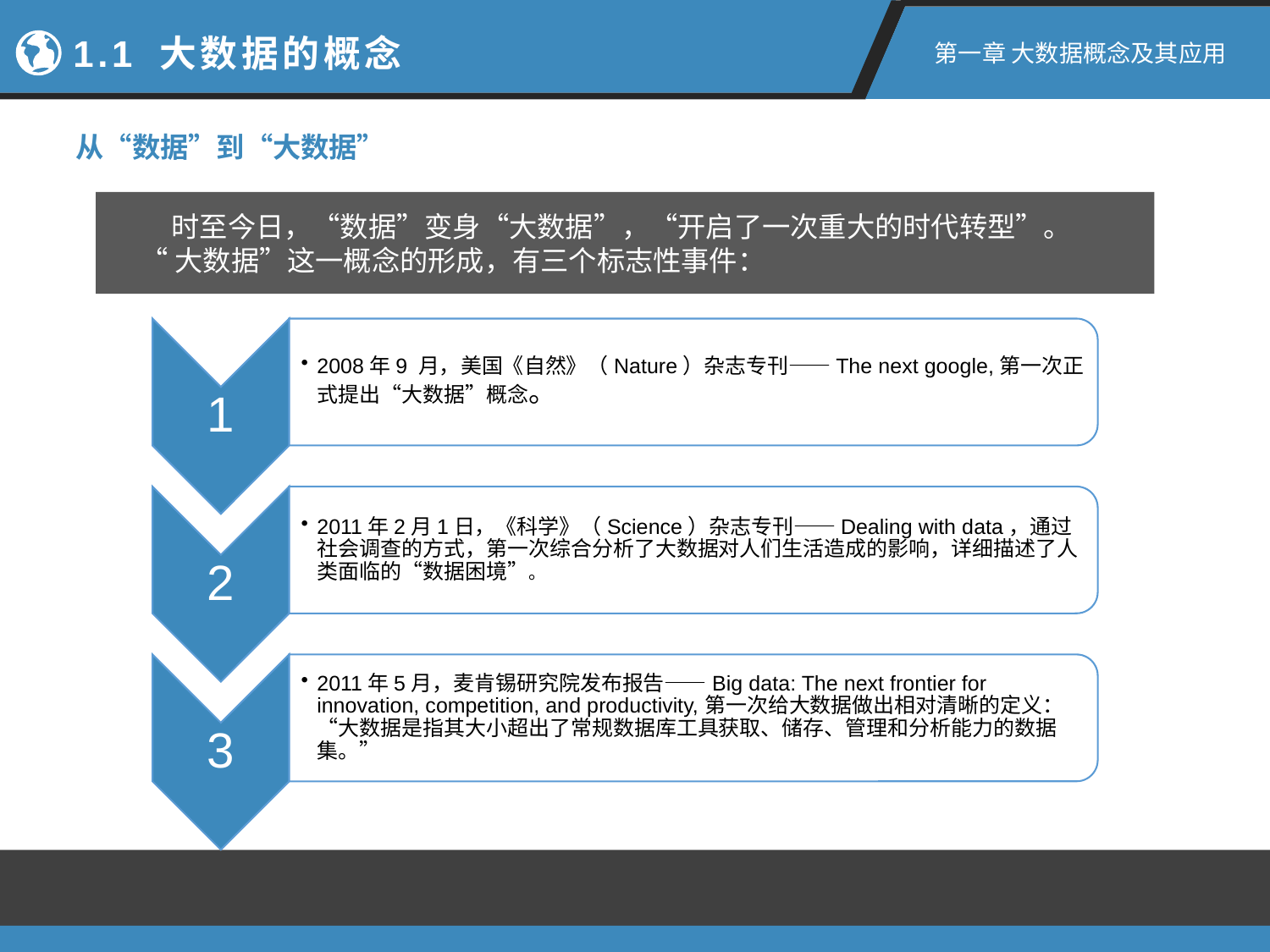

1.1 大数据的概念

第一章 大数据概念及其应用
从“数据”到“大数据”
时至今日，“数据”变身“大数据”，“开启了一次重大的时代转型”。
     “大数据”这一概念的形成，有三个标志性事件：
1
2008年9 月，美国《自然》（Nature）杂志专刊——The next google,第一次正式提出“大数据”概念。
2
2011年2月1日，《科学》（Science）杂志专刊——Dealing with data，通过社会调查的方式，第一次综合分析了大数据对人们生活造成的影响，详细描述了人类面临的“数据困境”。
3
2011年5月，麦肯锡研究院发布报告——Big data: The next frontier for innovation, competition, and productivity,第一次给大数据做出相对清晰的定义：“大数据是指其大小超出了常规数据库工具获取、储存、管理和分析能力的数据集。”